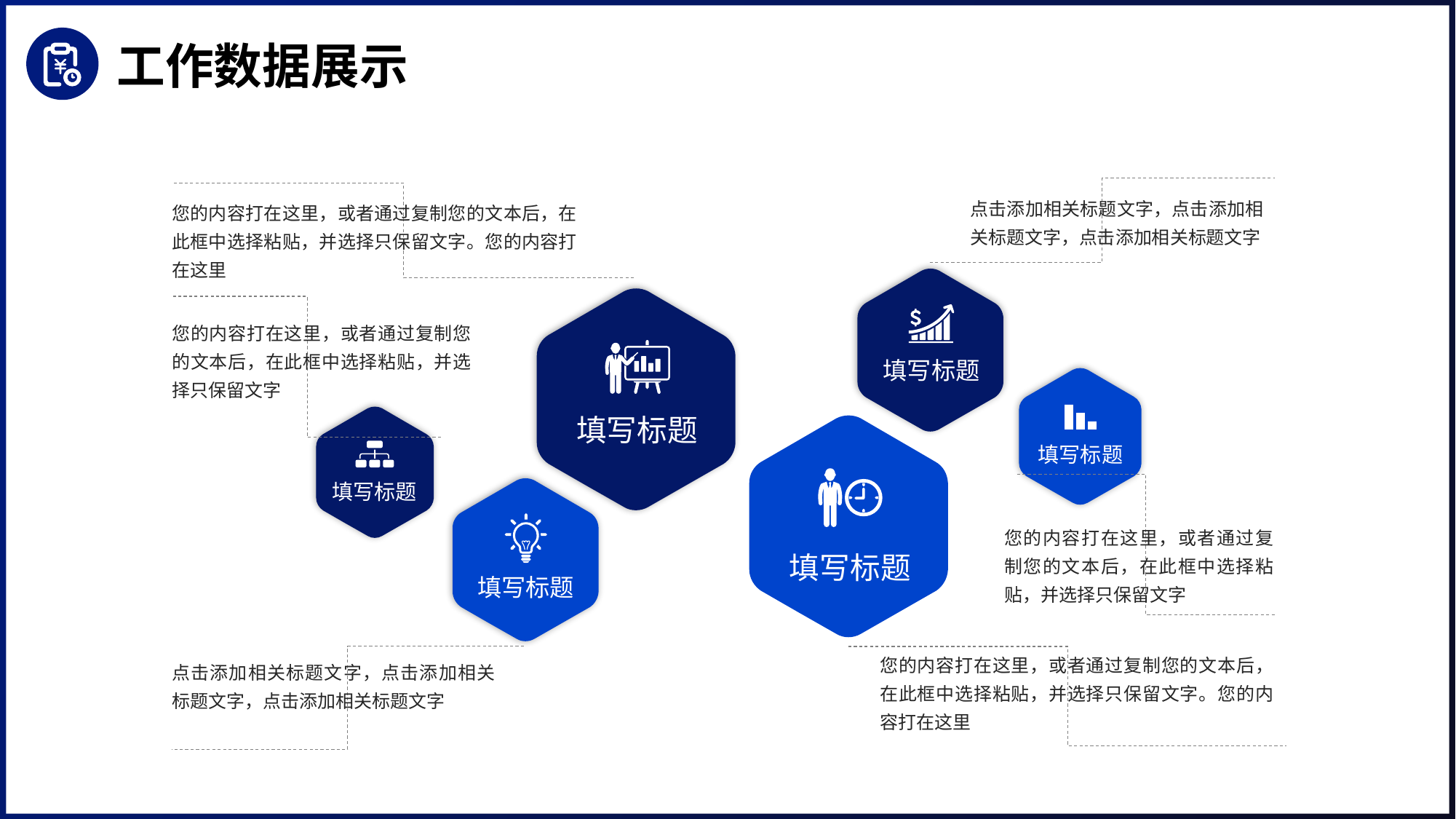

工作数据展示
点击添加相关标题文字，点击添加相关标题文字，点击添加相关标题文字
您的内容打在这里，或者通过复制您的文本后，在此框中选择粘贴，并选择只保留文字。您的内容打在这里

您的内容打在这里，或者通过复制您的文本后，在此框中选择粘贴，并选择只保留文字

填写标题

填写标题

填写标题

填写标题

您的内容打在这里，或者通过复制您的文本后，在此框中选择粘贴，并选择只保留文字
填写标题
填写标题
您的内容打在这里，或者通过复制您的文本后，在此框中选择粘贴，并选择只保留文字。您的内容打在这里
点击添加相关标题文字，点击添加相关标题文字，点击添加相关标题文字